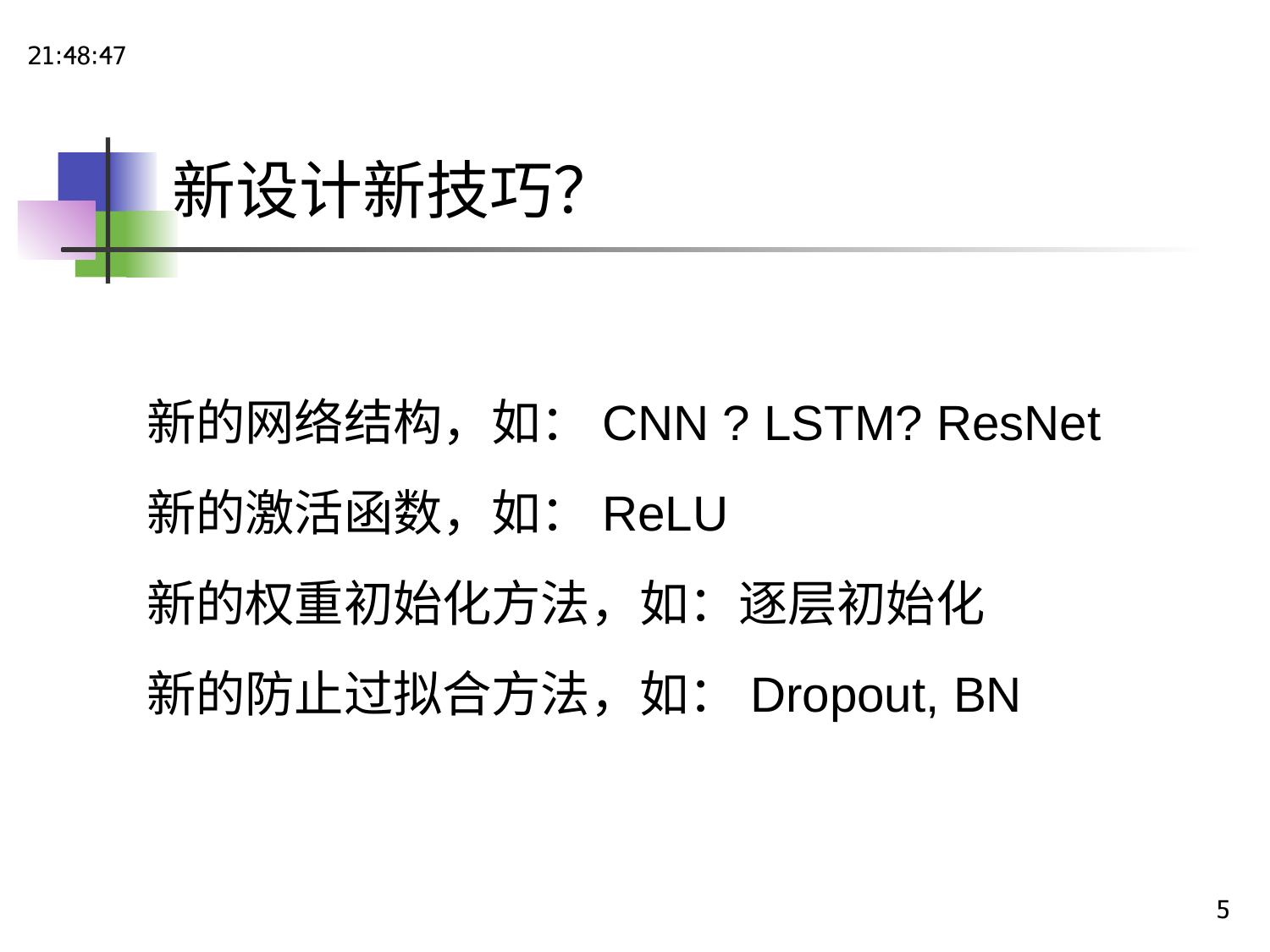

21:48:47
# 新设计新技巧？
新的网络结构，如：CNN ? LSTM? ResNet
新的激活函数，如：ReLU
新的权重初始化方法，如：逐层初始化
新的防止过拟合方法，如：Dropout, BN
5